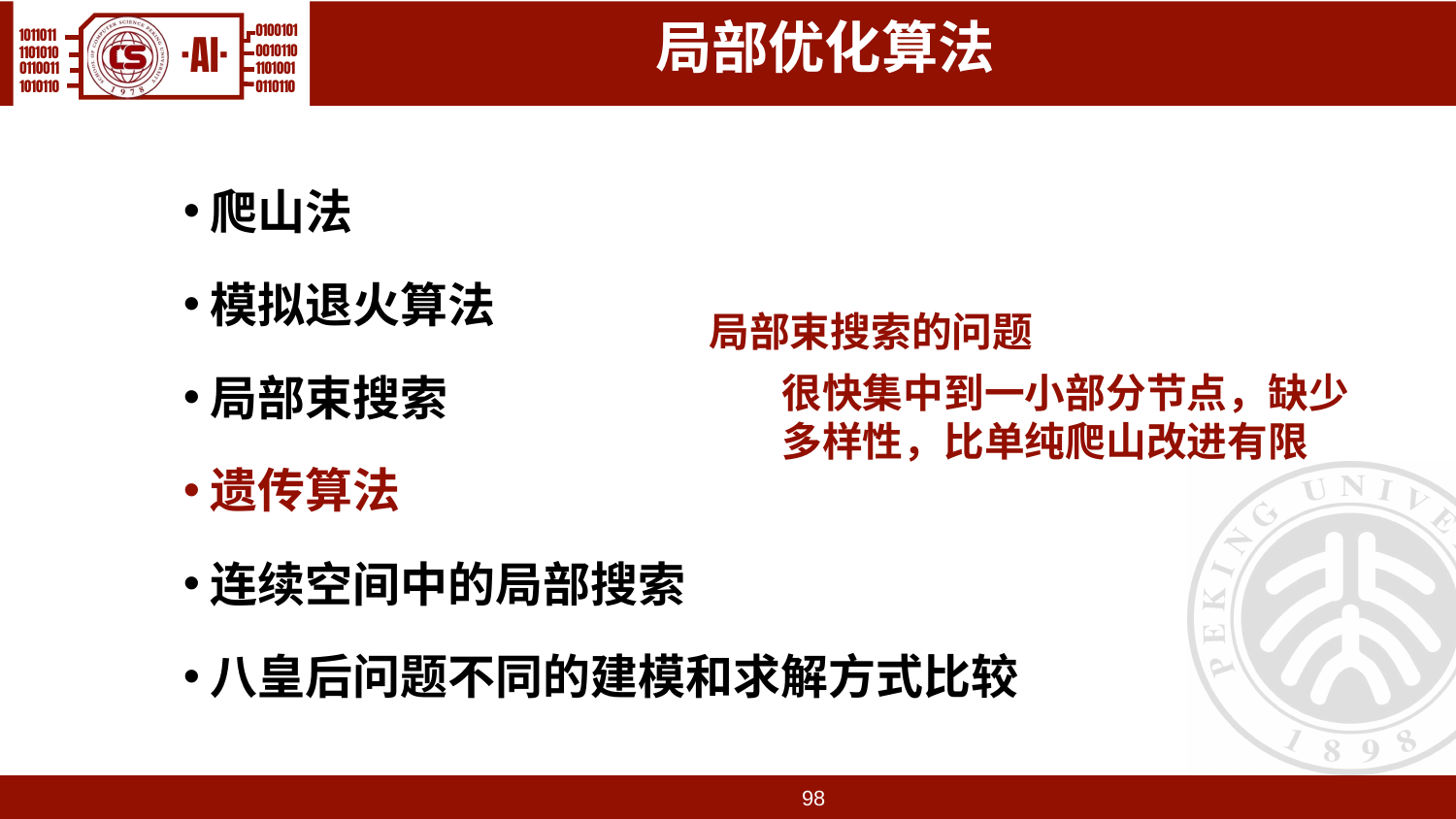

# 局部优化算法
爬山法
模拟退火算法
局部束搜索
遗传算法
连续空间中的局部搜索
八皇后问题不同的建模和求解方式比较
局部束搜索的问题
很快集中到一小部分节点，缺少多样性，比单纯爬山改进有限
98